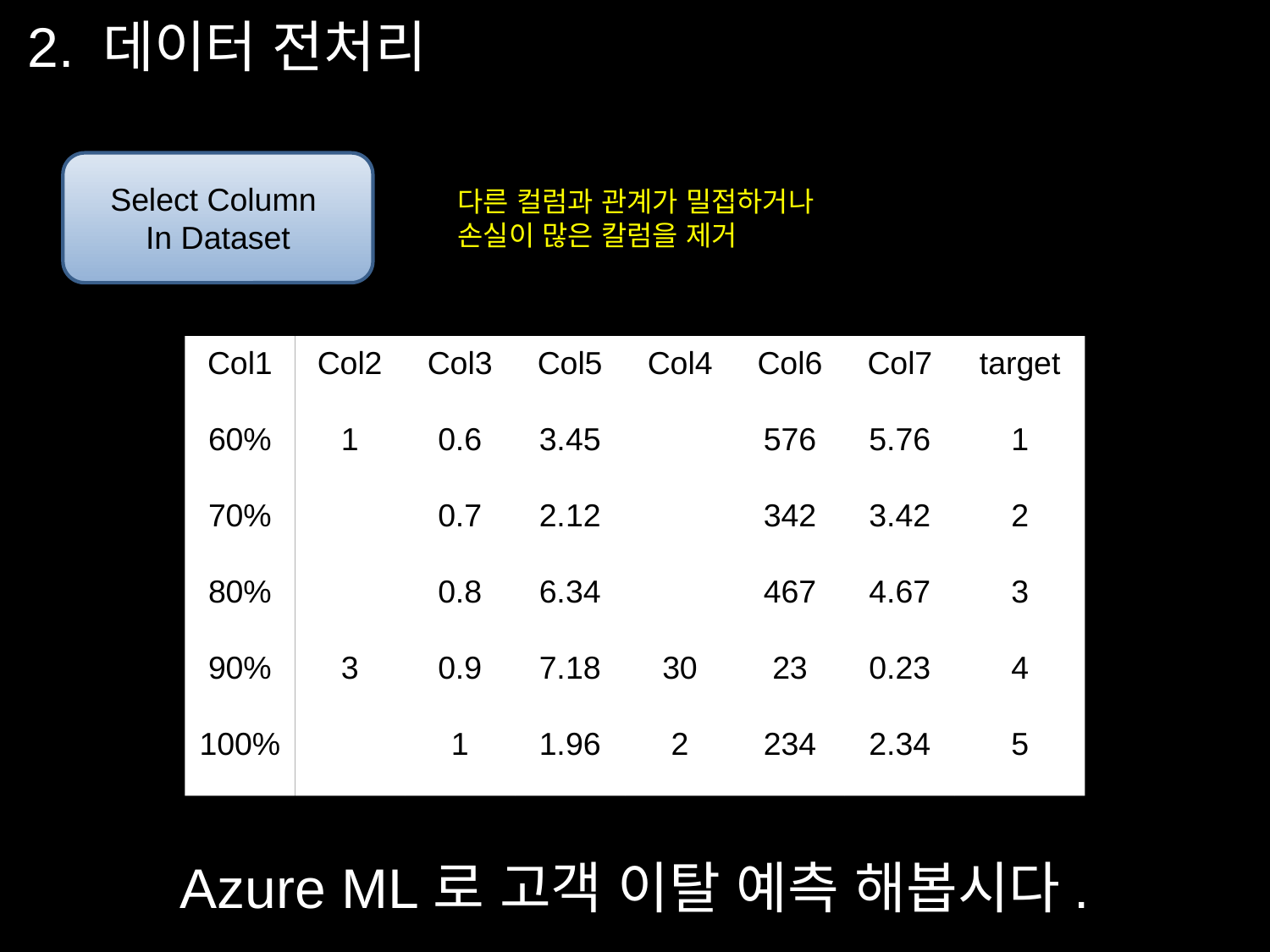

2. 데이터 전처리
Select Column
In Dataset
다른 컬럼과 관계가 밀접하거나
손실이 많은 칼럼을 제거
Col1

60%

70%

80%

90%

100%

Col2

1

3

Col3

0.6

0.7

0.8

0.9

1
Col5

3.45

2.12

6.34

7.18

1.96

Col4

30

2
Col6

576

342

467

23

234

Col7

5.76

3.42

4.67

0.23

2.34
target

1

2

3

4

5
Azure ML로 고객 이탈 예측 해봅시다.